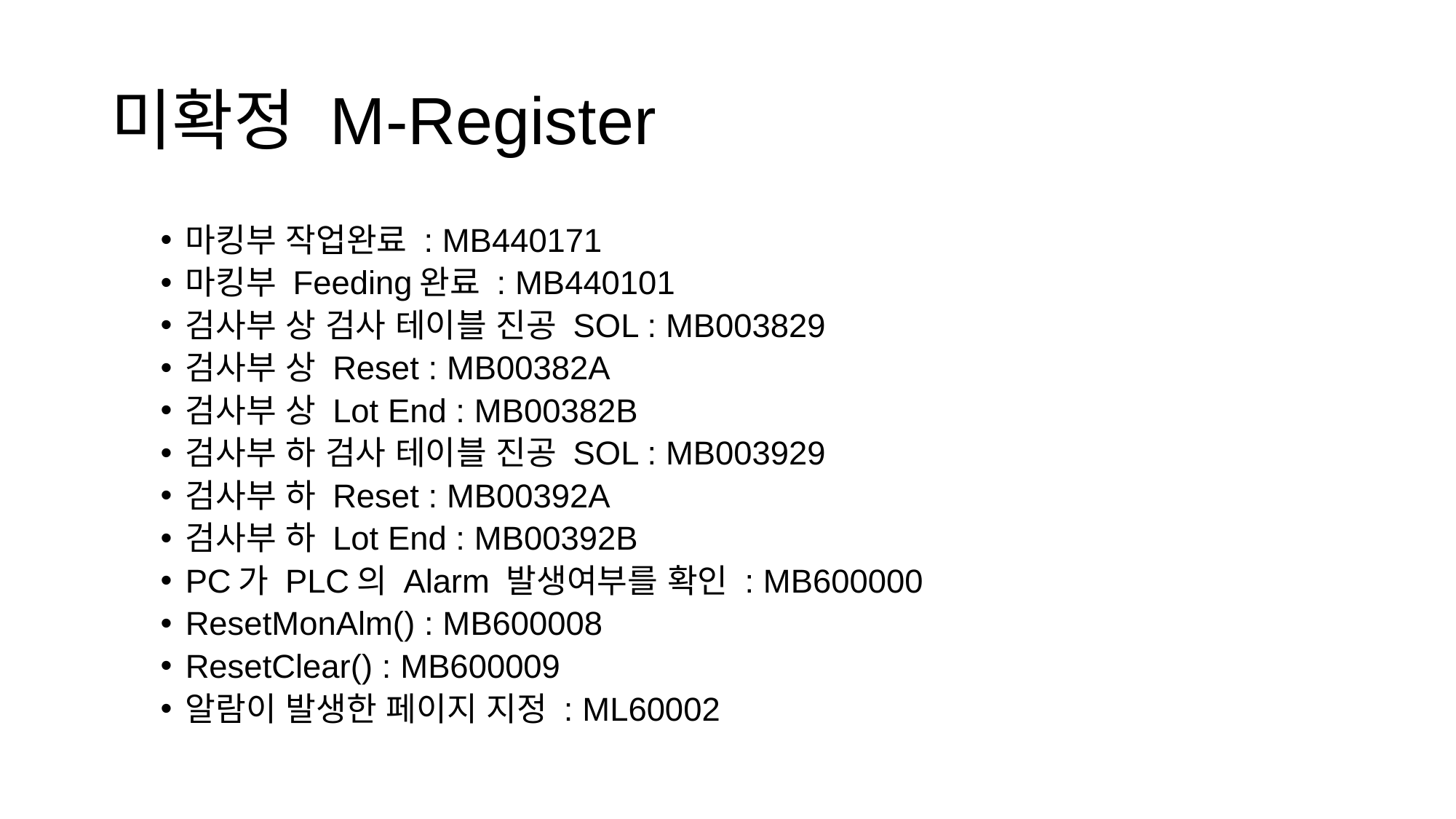

# 미확정 M-Register
마킹부 작업완료 : MB440171
마킹부 Feeding완료 : MB440101
검사부 상 검사 테이블 진공 SOL : MB003829
검사부 상 Reset : MB00382A
검사부 상 Lot End : MB00382B
검사부 하 검사 테이블 진공 SOL : MB003929
검사부 하 Reset : MB00392A
검사부 하 Lot End : MB00392B
PC가 PLC의 Alarm 발생여부를 확인 : MB600000
ResetMonAlm() : MB600008
ResetClear() : MB600009
알람이 발생한 페이지 지정 : ML60002